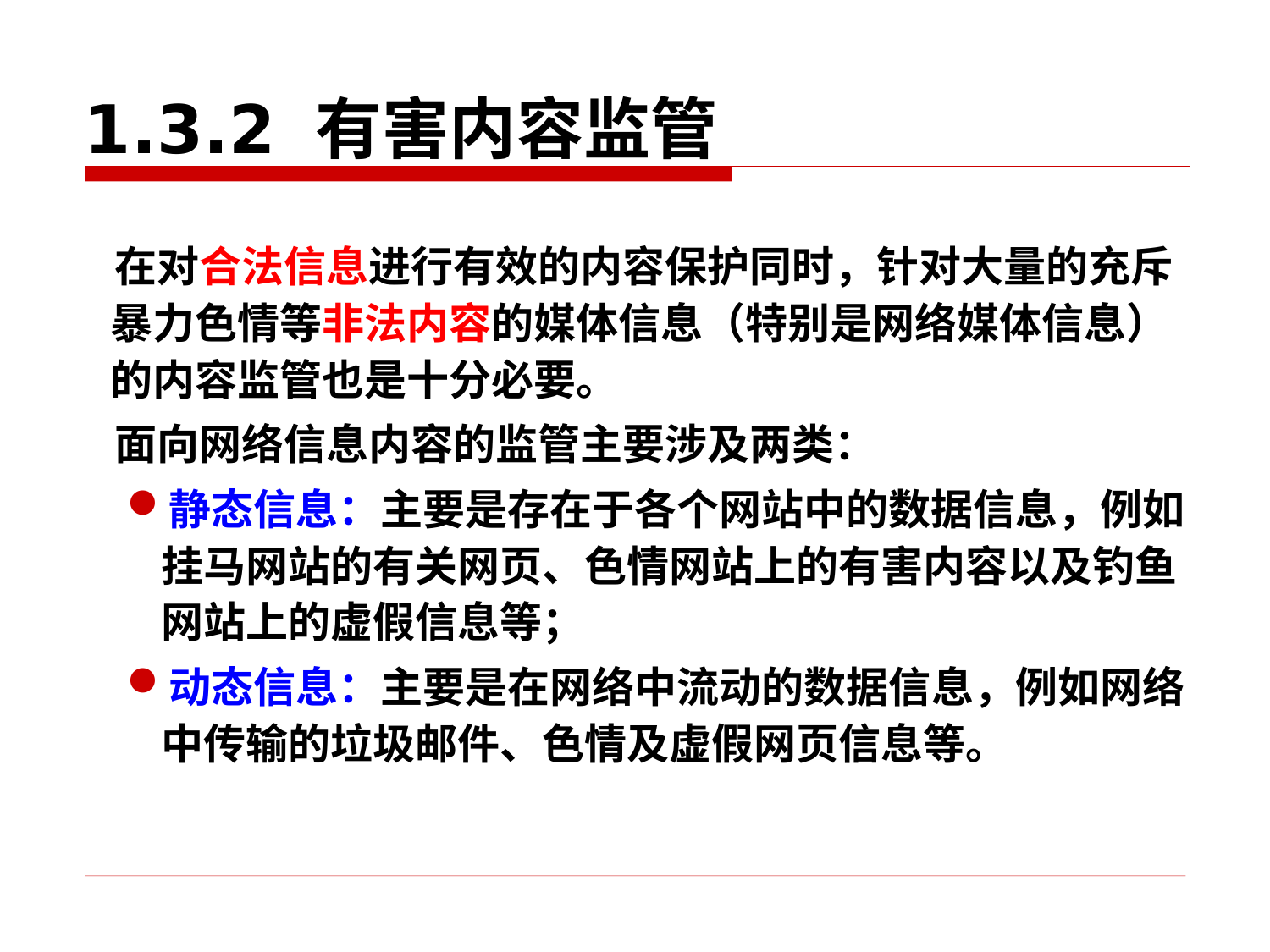

# 1.3.2 有害内容监管
在对合法信息进行有效的内容保护同时，针对大量的充斥暴力色情等非法内容的媒体信息（特别是网络媒体信息）的内容监管也是十分必要。
面向网络信息内容的监管主要涉及两类：
静态信息：主要是存在于各个网站中的数据信息，例如挂马网站的有关网页、色情网站上的有害内容以及钓鱼网站上的虚假信息等；
动态信息：主要是在网络中流动的数据信息，例如网络中传输的垃圾邮件、色情及虚假网页信息等。